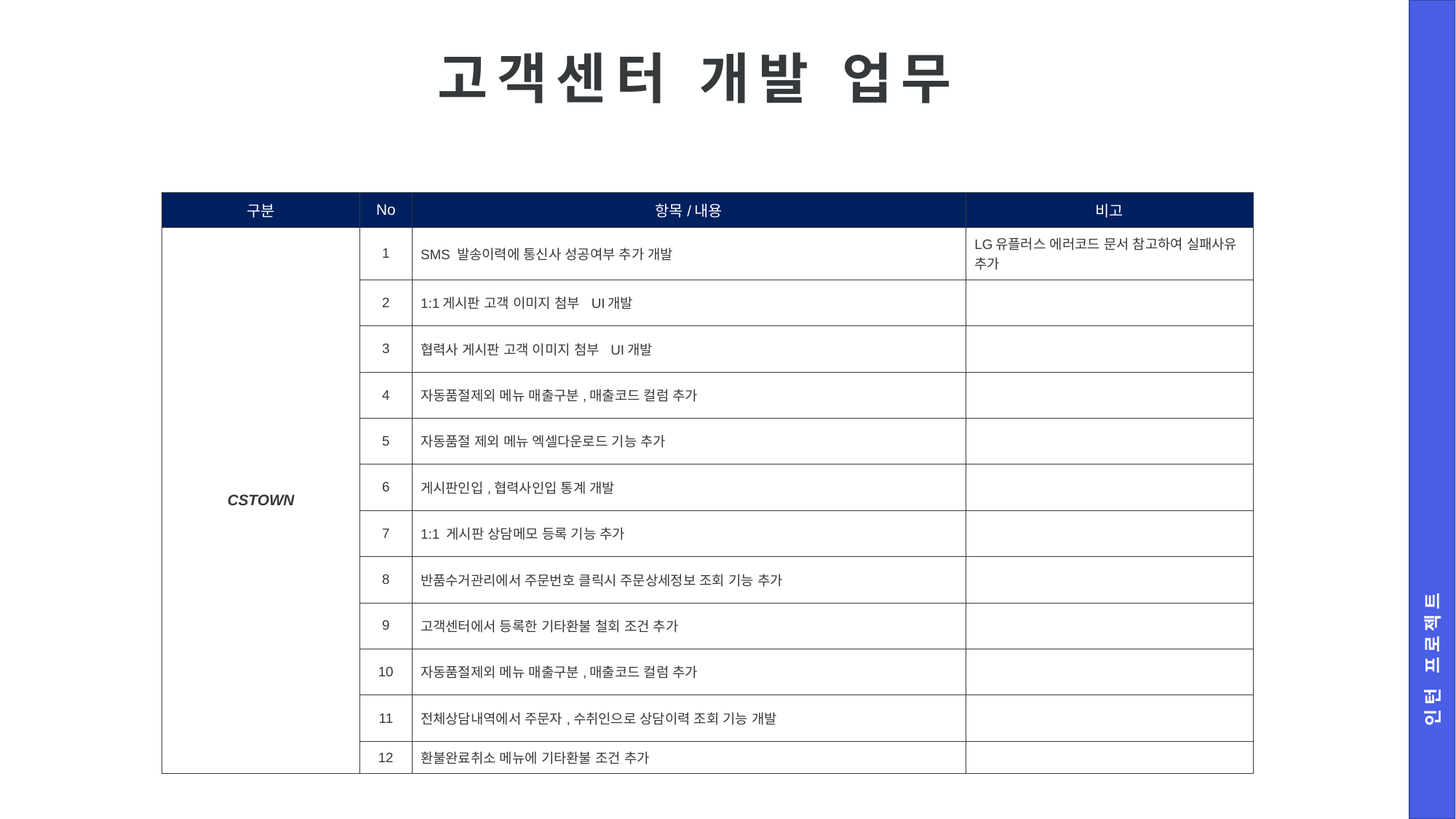

# 고객센터 개발 업무
| 구분 | No | 항목/내용 | 비고 |
| --- | --- | --- | --- |
| CSTOWN | 1 | SMS 발송이력에 통신사 성공여부 추가 개발 | LG유플러스 에러코드 문서 참고하여 실패사유 추가 |
|  | 2 | 1:1게시판 고객 이미지 첨부 UI개발 |  |
|  | 3 | 협력사 게시판 고객 이미지 첨부 UI개발 |  |
|  | 4 | 자동품절제외 메뉴 매출구분,매출코드 컬럼 추가 |  |
|  | 5 | 자동품절 제외 메뉴 엑셀다운로드 기능 추가 |  |
|  | 6 | 게시판인입,협력사인입 통계 개발 |  |
|  | 7 | 1:1 게시판 상담메모 등록 기능 추가 |  |
|  | 8 | 반품수거관리에서 주문번호 클릭시 주문상세정보 조회 기능 추가 |  |
|  | 9 | 고객센터에서 등록한 기타환불 철회 조건 추가 |  |
|  | 10 | 자동품절제외 메뉴 매출구분,매출코드 컬럼 추가 |  |
|  | 11 | 전체상담내역에서 주문자,수취인으로 상담이력 조회 기능 개발 |  |
|  | 12 | 환불완료취소 메뉴에 기타환불 조건 추가 |  |
인턴 프로젝트
17
| 구분 | 일정 | 항목/내용 | 비고 |
| --- | --- | --- | --- |
| CSTOWN | 5월 | 반품수거관리 주문상세정보 연결 기능 추가 |  |
|  | 6월 |  |  |
|  | 7월 | SMS 발송이력에 통신사 성공여부 추가 개발 1:1게시판 고객 이미지 첨부 (게시판,CS문의) UI개발 자동품절제외 메뉴 매출구분,매출코드 컬럼 추가 자동품절 제외 메뉴 엑셀다운로드 기능 추가 | LG유플러스 에러코드 문서 참고하여 실패사유 추가 |
|  | 8월 | 게시판인입,협력사인입 통계 개발 1:1 게시판 상담메모 등록 기능 추가 - 반품수거관리에서 주문번호 클릭시 주문상세정보 조회 기능 추가 |  |
|  |  | - 전체상담내역에서 주문자,수취인으로 상담이력 조회 기능 개발 - 환불완료취소 메뉴에 기타환불 조건 추가 |  |